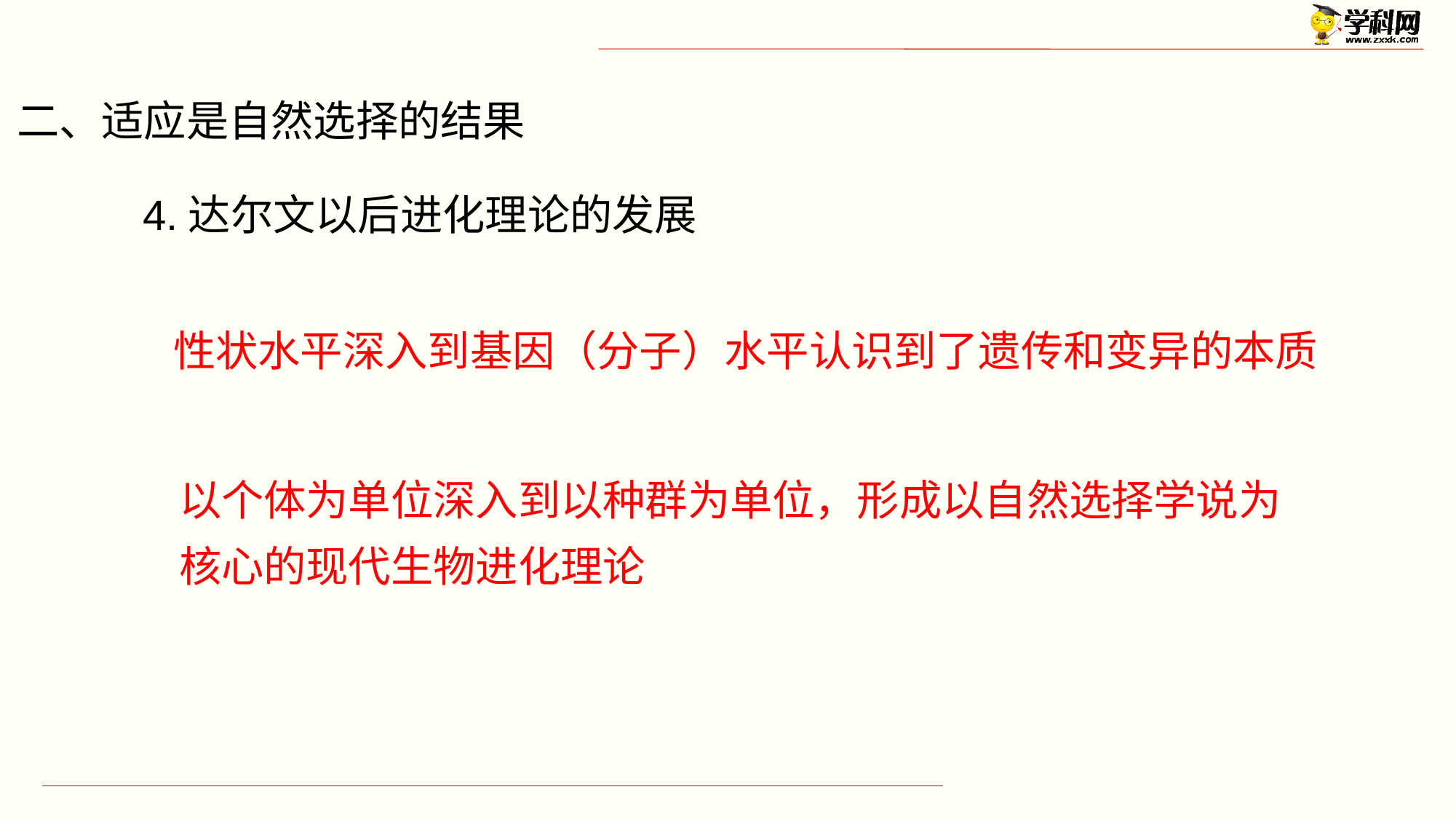

二、适应是自然选择的结果
4.达尔文以后进化理论的发展
性状水平深入到基因（分子）水平认识到了遗传和变异的本质
以个体为单位深入到以种群为单位，形成以自然选择学说为核心的现代生物进化理论